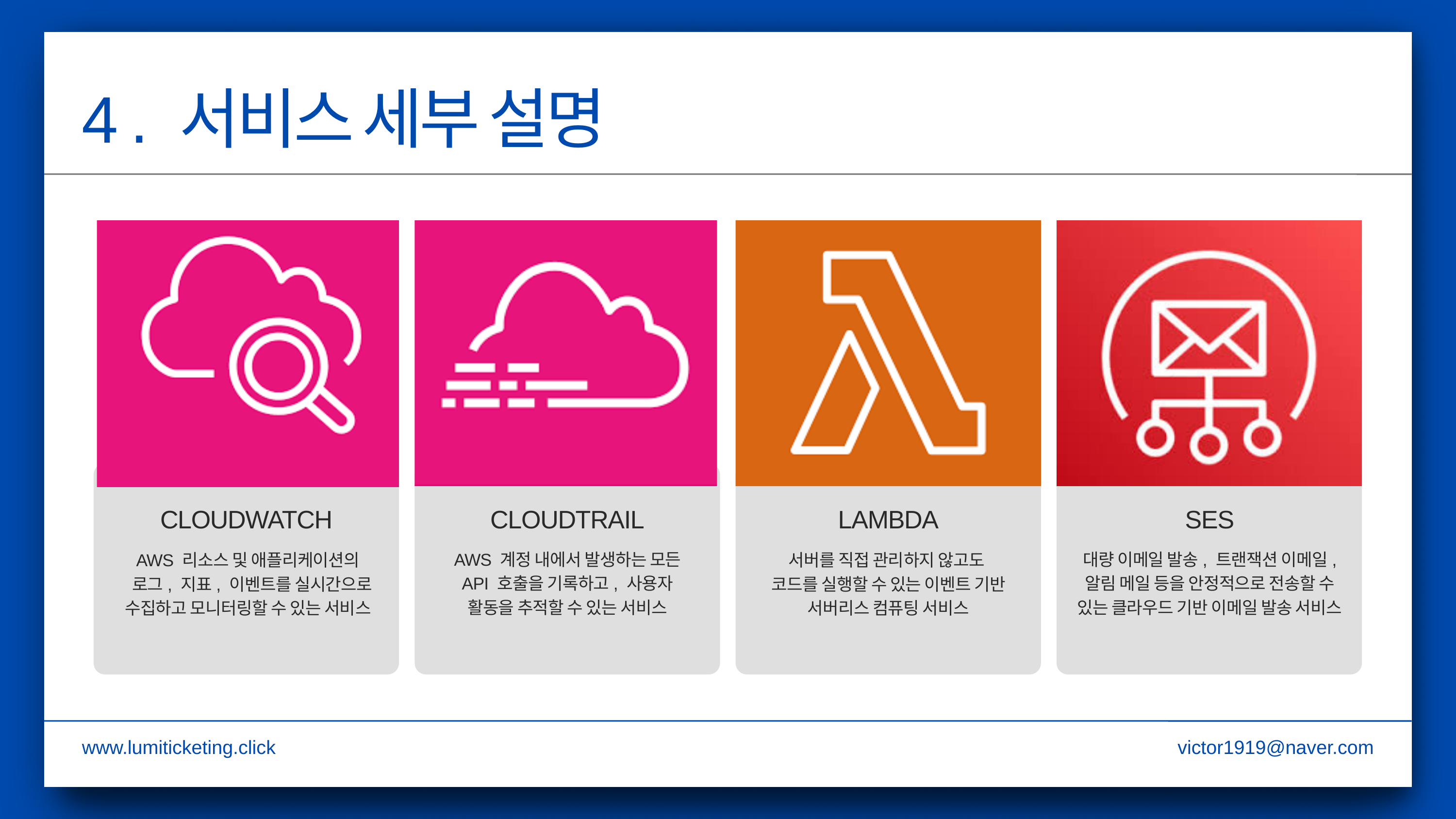

4 . 서비스 세부 설명

CLOUDWATCH
CLOUDTRAIL
LAMBDA
SES
AWS 계정 내에서 발생하는 모든 API 호출을 기록하고, 사용자 활동을 추적할 수 있는 서비스
대량 이메일 발송, 트랜잭션 이메일, 알림 메일 등을 안정적으로 전송할 수 있는 클라우드 기반 이메일 발송 서비스
AWS 리소스 및 애플리케이션의
 로그, 지표, 이벤트를 실시간으로 수집하고 모니터링할 수 있는 서비스
서버를 직접 관리하지 않고도
코드를 실행할 수 있는 이벤트 기반 서버리스 컴퓨팅 서비스

www.lumiticketing.click
victor1919@naver.com